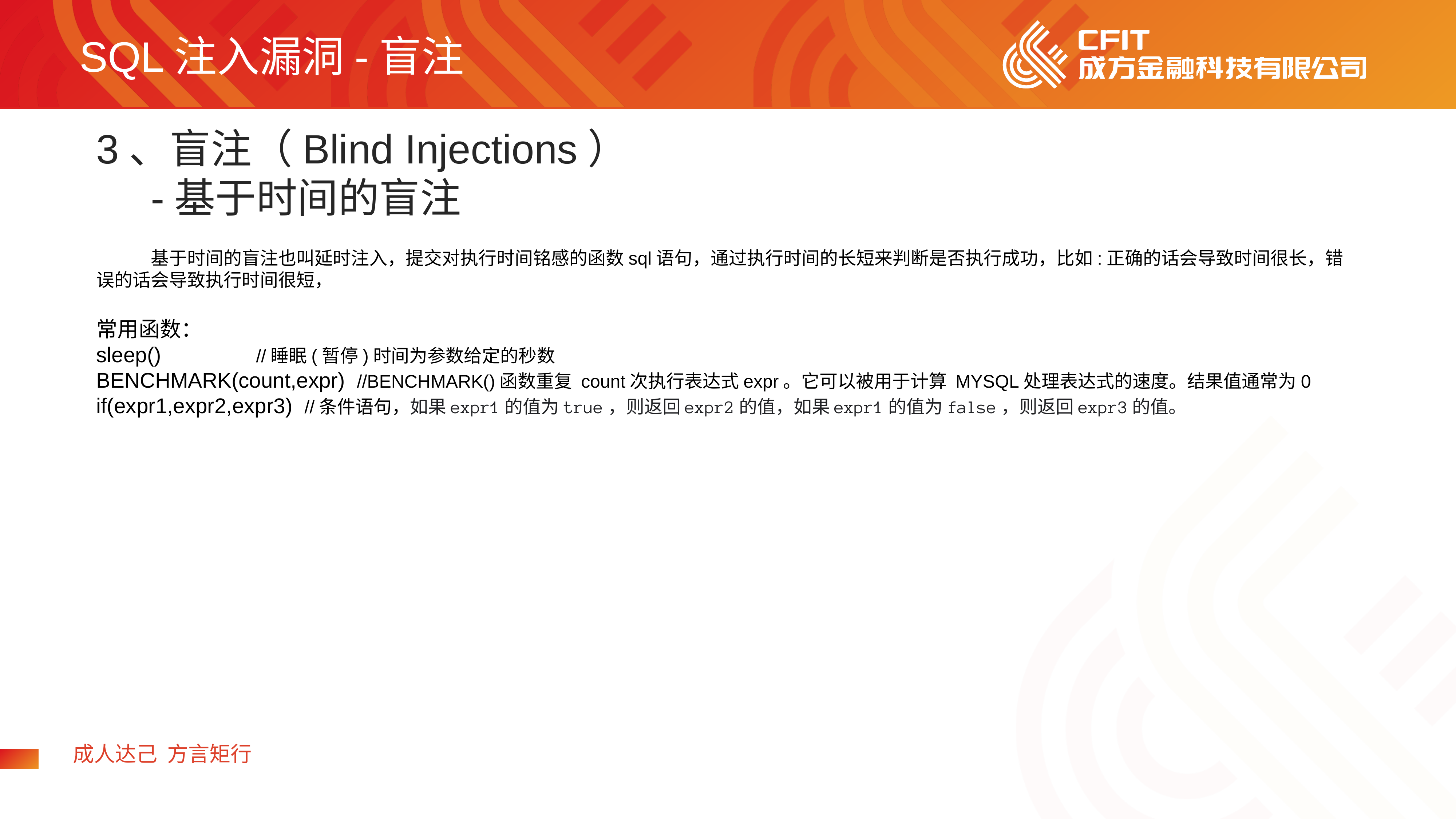

SQL注入漏洞-盲注
3、盲注（Blind Injections）
	-基于时间的盲注

	基于时间的盲注也叫延时注入，提交对执行时间铭感的函数sql语句，通过执行时间的长短来判断是否执行成功，比如:正确的话会导致时间很长，错误的话会导致执行时间很短，

常用函数：
sleep()                //睡眠(暂停)时间为参数给定的秒数
BENCHMARK(count,expr)  //BENCHMARK()函数重复 count次执行表达式expr。它可以被用于计算 MYSQL处理表达式的速度。结果值通常为0
if(expr1,expr2,expr3)  //条件语句，如果expr1的值为true，则返回expr2的值，如果expr1的值为false，则返回expr3的值。